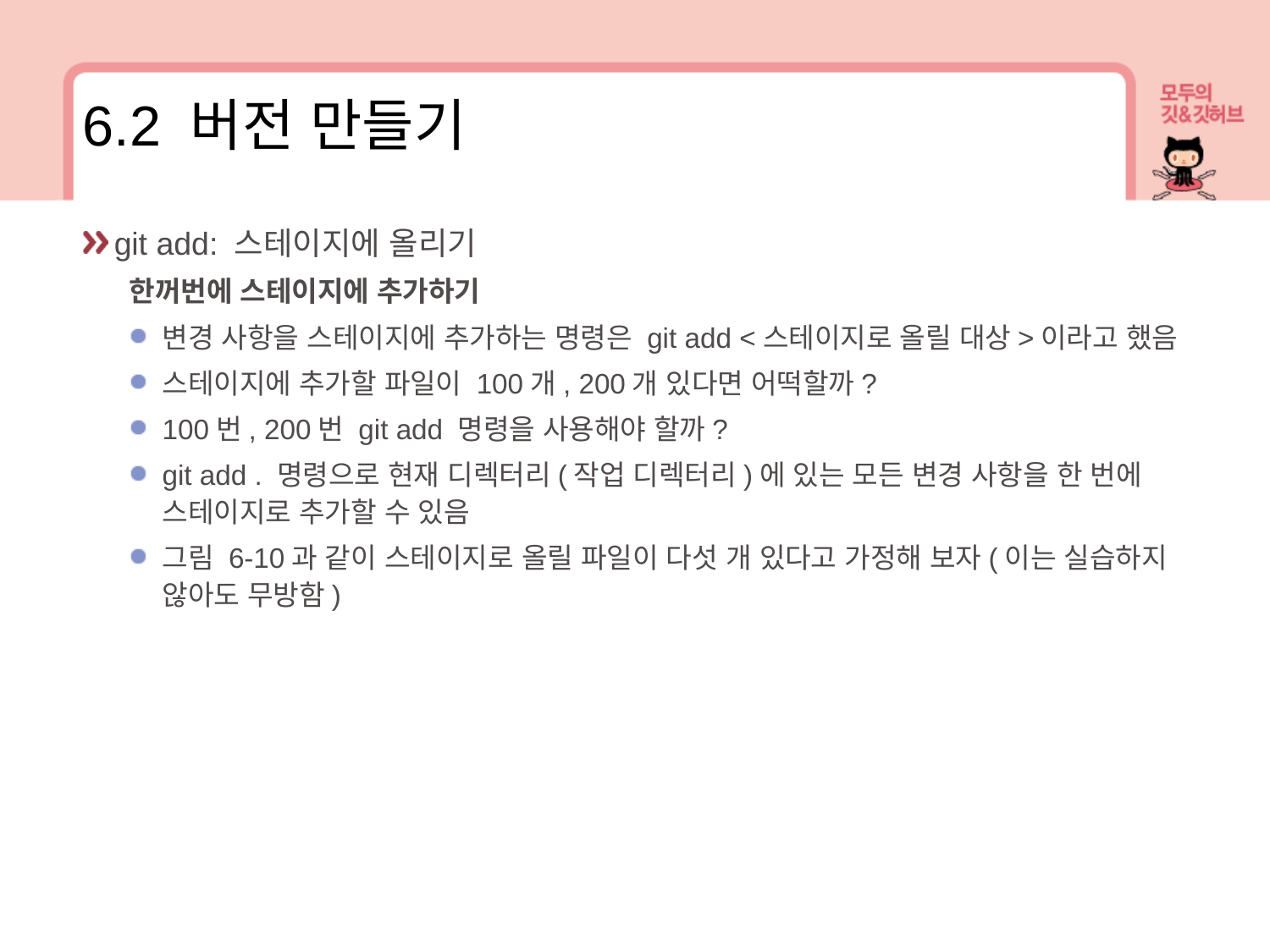

6.2 버전 만들기
git add: 스테이지에 올리기
한꺼번에 스테이지에 추가하기
변경 사항을 스테이지에 추가하는 명령은 git add <스테이지로 올릴 대상>이라고 했음
스테이지에 추가할 파일이 100개, 200개 있다면 어떡할까?
100번, 200번 git add 명령을 사용해야 할까?
git add . 명령으로 현재 디렉터리(작업 디렉터리)에 있는 모든 변경 사항을 한 번에 스테이지로 추가할 수 있음
그림 6-10과 같이 스테이지로 올릴 파일이 다섯 개 있다고 가정해 보자(이는 실습하지 않아도 무방함)